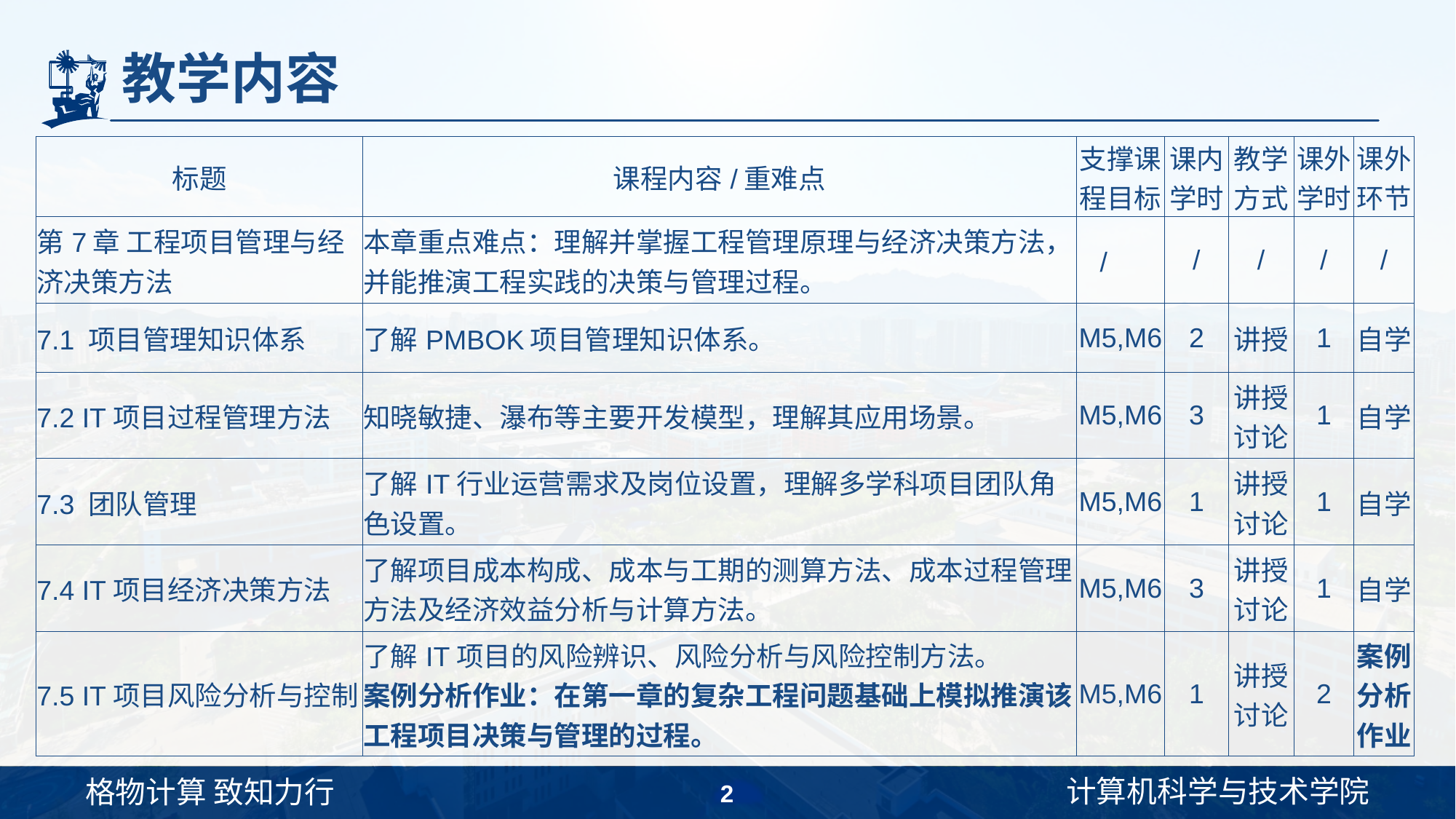

# 教学内容
| 标题 | 课程内容/重难点 | 支撑课程目标 | 课内学时 | 教学方式 | 课外学时 | 课外环节 |
| --- | --- | --- | --- | --- | --- | --- |
| 第7章 工程项目管理与经济决策方法 | 本章重点难点：理解并掌握工程管理原理与经济决策方法，并能推演工程实践的决策与管理过程。 | / | / | / | / | / |
| 7.1 项目管理知识体系 | 了解PMBOK项目管理知识体系。 | M5,M6 | 2 | 讲授 | 1 | 自学 |
| 7.2 IT项目过程管理方法 | 知晓敏捷、瀑布等主要开发模型，理解其应用场景。 | M5,M6 | 3 | 讲授讨论 | 1 | 自学 |
| 7.3 团队管理 | 了解IT行业运营需求及岗位设置，理解多学科项目团队角色设置。 | M5,M6 | 1 | 讲授讨论 | 1 | 自学 |
| 7.4 IT项目经济决策方法 | 了解项目成本构成、成本与工期的测算方法、成本过程管理方法及经济效益分析与计算方法。 | M5,M6 | 3 | 讲授讨论 | 1 | 自学 |
| 7.5 IT项目风险分析与控制 | 了解IT项目的风险辨识、风险分析与风险控制方法。 案例分析作业：在第一章的复杂工程问题基础上模拟推演该工程项目决策与管理的过程。 | M5,M6 | 1 | 讲授讨论 | 2 | 案例分析作业 |
2